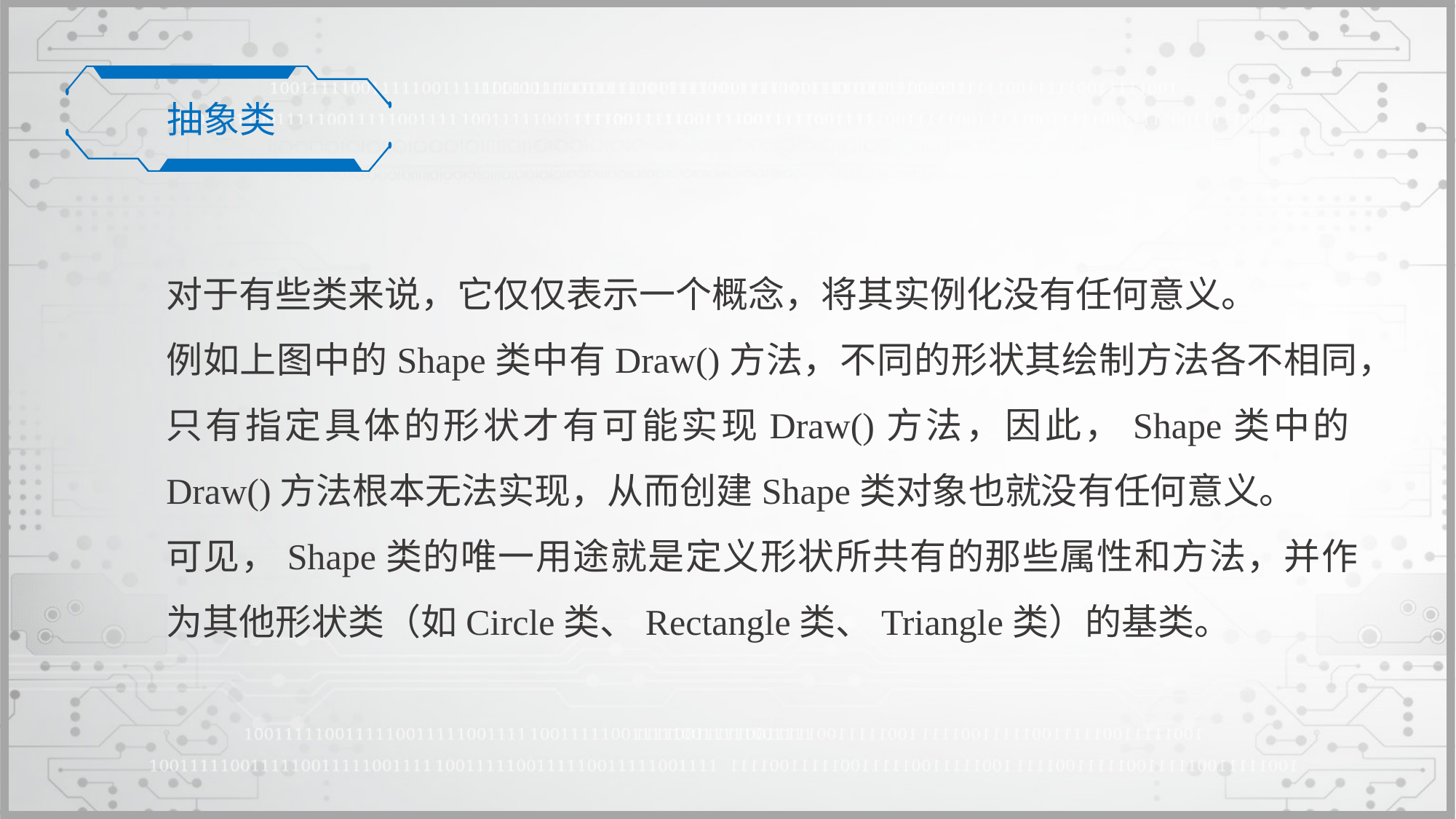

抽象类
对于有些类来说，它仅仅表示一个概念，将其实例化没有任何意义。
例如上图中的Shape类中有Draw()方法，不同的形状其绘制方法各不相同，只有指定具体的形状才有可能实现Draw()方法，因此，Shape类中的Draw()方法根本无法实现，从而创建Shape类对象也就没有任何意义。
可见，Shape类的唯一用途就是定义形状所共有的那些属性和方法，并作为其他形状类（如Circle类、Rectangle类、Triangle类）的基类。